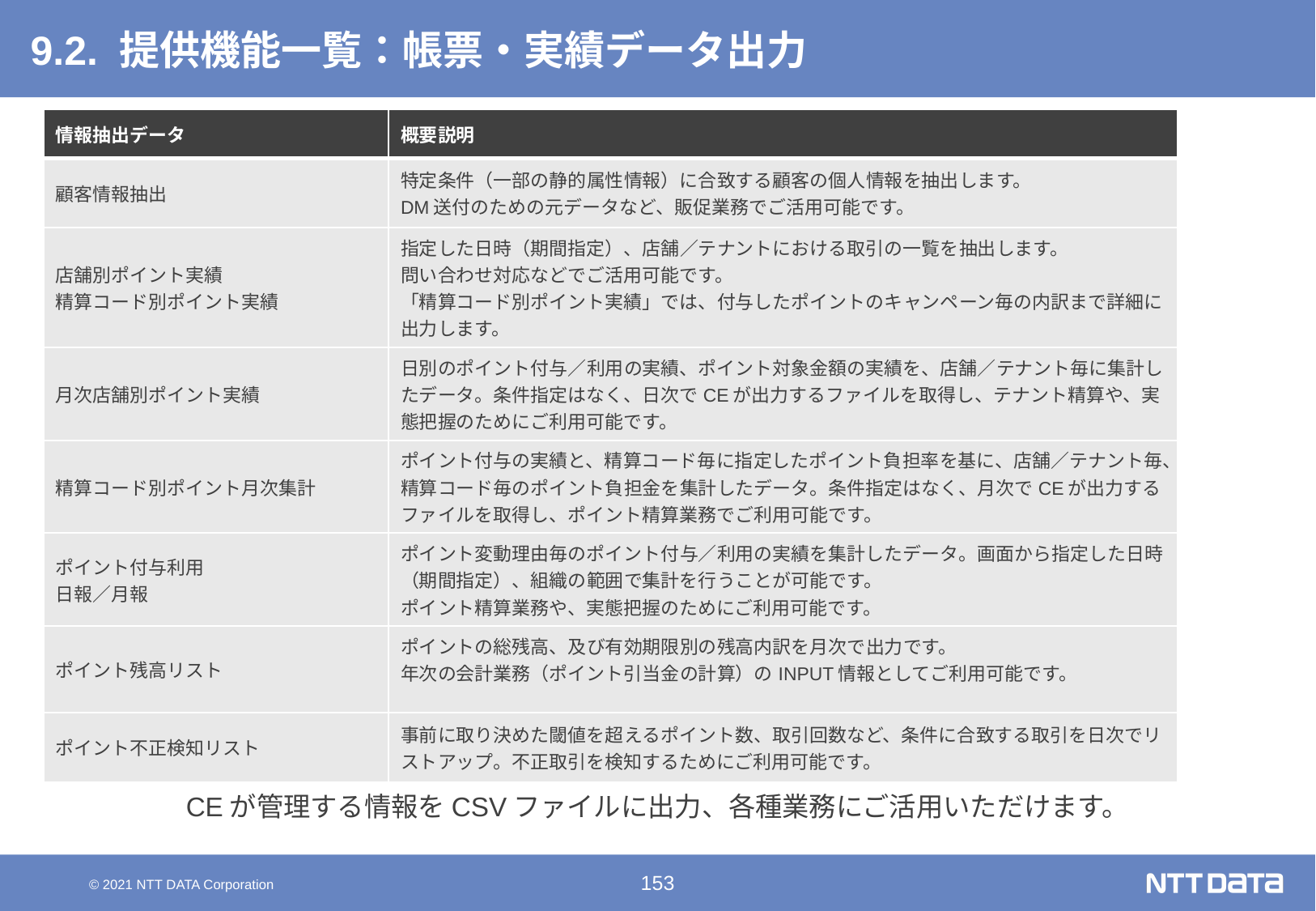

# 9.2. 提供機能一覧：帳票・実績データ出力
| 情報抽出データ | 概要説明 |
| --- | --- |
| 顧客情報抽出 | 特定条件（一部の静的属性情報）に合致する顧客の個人情報を抽出します。 DM送付のための元データなど、販促業務でご活用可能です。 |
| 店舗別ポイント実績 精算コード別ポイント実績 | 指定した日時（期間指定）、店舗／テナントにおける取引の一覧を抽出します。 問い合わせ対応などでご活用可能です。 「精算コード別ポイント実績」では、付与したポイントのキャンペーン毎の内訳まで詳細に出力します。 |
| 月次店舗別ポイント実績 | 日別のポイント付与／利用の実績、ポイント対象金額の実績を、店舗／テナント毎に集計したデータ。条件指定はなく、日次でCEが出力するファイルを取得し、テナント精算や、実態把握のためにご利用可能です。 |
| 精算コード別ポイント月次集計 | ポイント付与の実績と、精算コード毎に指定したポイント負担率を基に、店舗／テナント毎、精算コード毎のポイント負担金を集計したデータ。条件指定はなく、月次でCEが出力するファイルを取得し、ポイント精算業務でご利用可能です。 |
| ポイント付与利用 日報／月報 | ポイント変動理由毎のポイント付与／利用の実績を集計したデータ。画面から指定した日時（期間指定）、組織の範囲で集計を行うことが可能です。 ポイント精算業務や、実態把握のためにご利用可能です。 |
| ポイント残高リスト | ポイントの総残高、及び有効期限別の残高内訳を月次で出力です。 年次の会計業務（ポイント引当金の計算）のINPUT情報としてご利用可能です。 |
| ポイント不正検知リスト | 事前に取り決めた閾値を超えるポイント数、取引回数など、条件に合致する取引を日次でリストアップ。不正取引を検知するためにご利用可能です。 |
CEが管理する情報をCSVファイルに出力、各種業務にご活用いただけます。